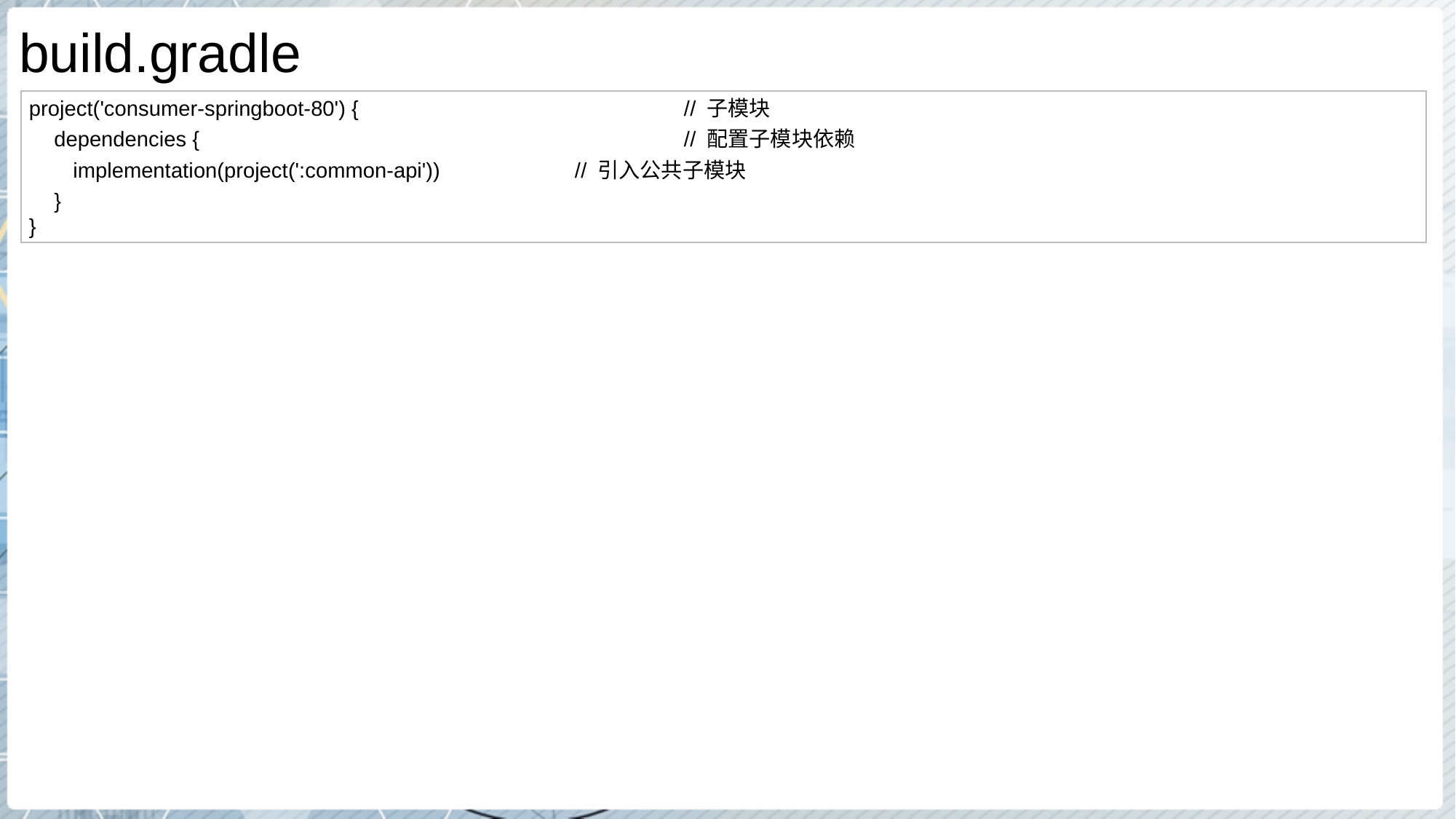

# build.gradle
| project('consumer-springboot-80') { // 子模块 dependencies { // 配置子模块依赖 implementation(project(':common-api')) // 引入公共子模块 } } |
| --- |